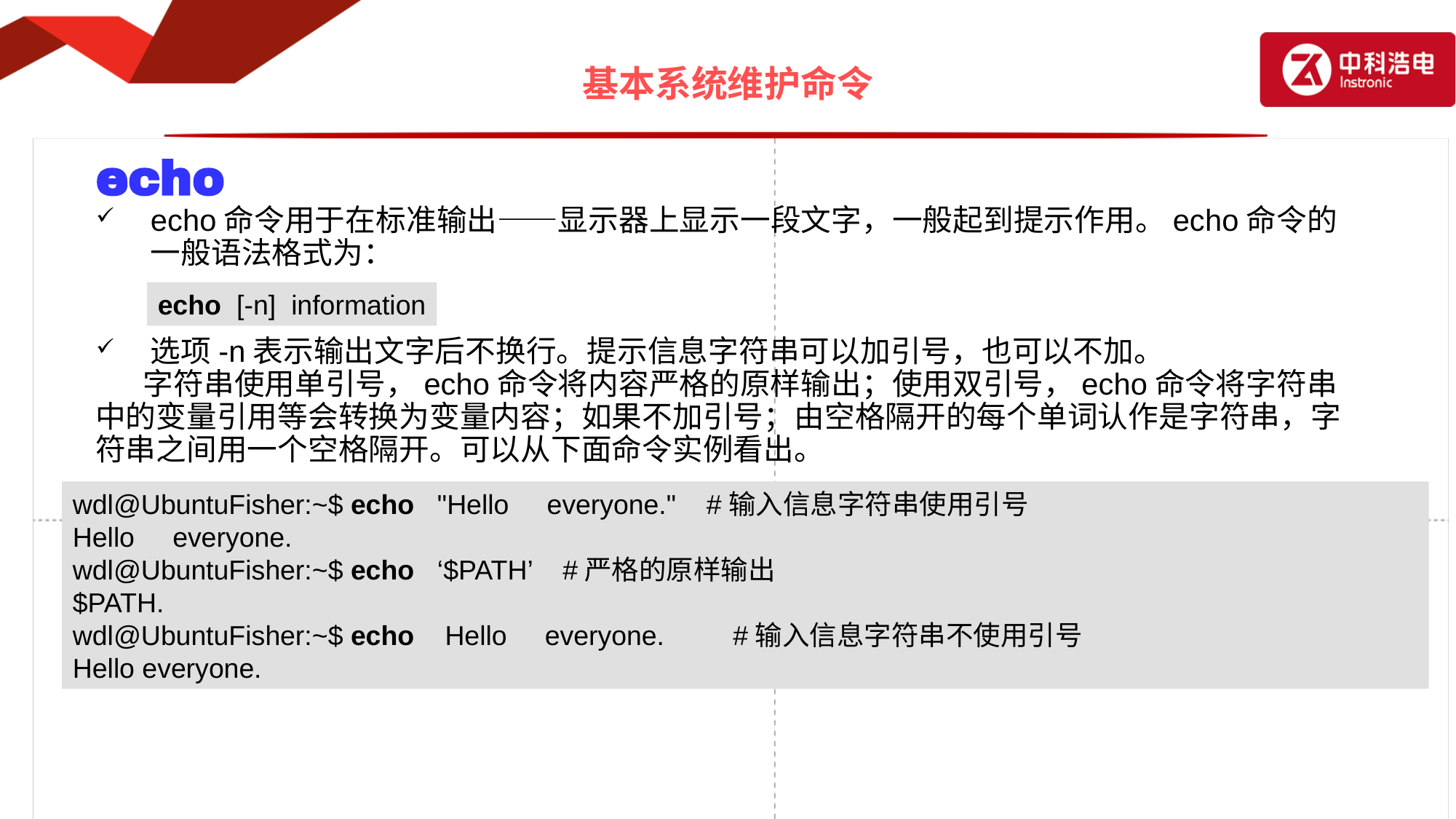

# 基本系统维护命令
echo
echo命令用于在标准输出——显示器上显示一段文字，一般起到提示作用。echo命令的一般语法格式为：

选项-n表示输出文字后不换行。提示信息字符串可以加引号，也可以不加。
      字符串使用单引号，echo命令将内容严格的原样输出；使用双引号，echo命令将字符串中的变量引用等会转换为变量内容；如果不加引号；由空格隔开的每个单词认作是字符串，字符串之间用一个空格隔开。可以从下面命令实例看出。
echo  [-n]  information
wdl@UbuntuFisher:~$ echo   "Hello     everyone."    #输入信息字符串使用引号
Hello     everyone.
wdl@UbuntuFisher:~$ echo   ‘$PATH’    #严格的原样输出
$PATH.
wdl@UbuntuFisher:~$ echo    Hello     everyone.         #输入信息字符串不使用引号
Hello everyone.